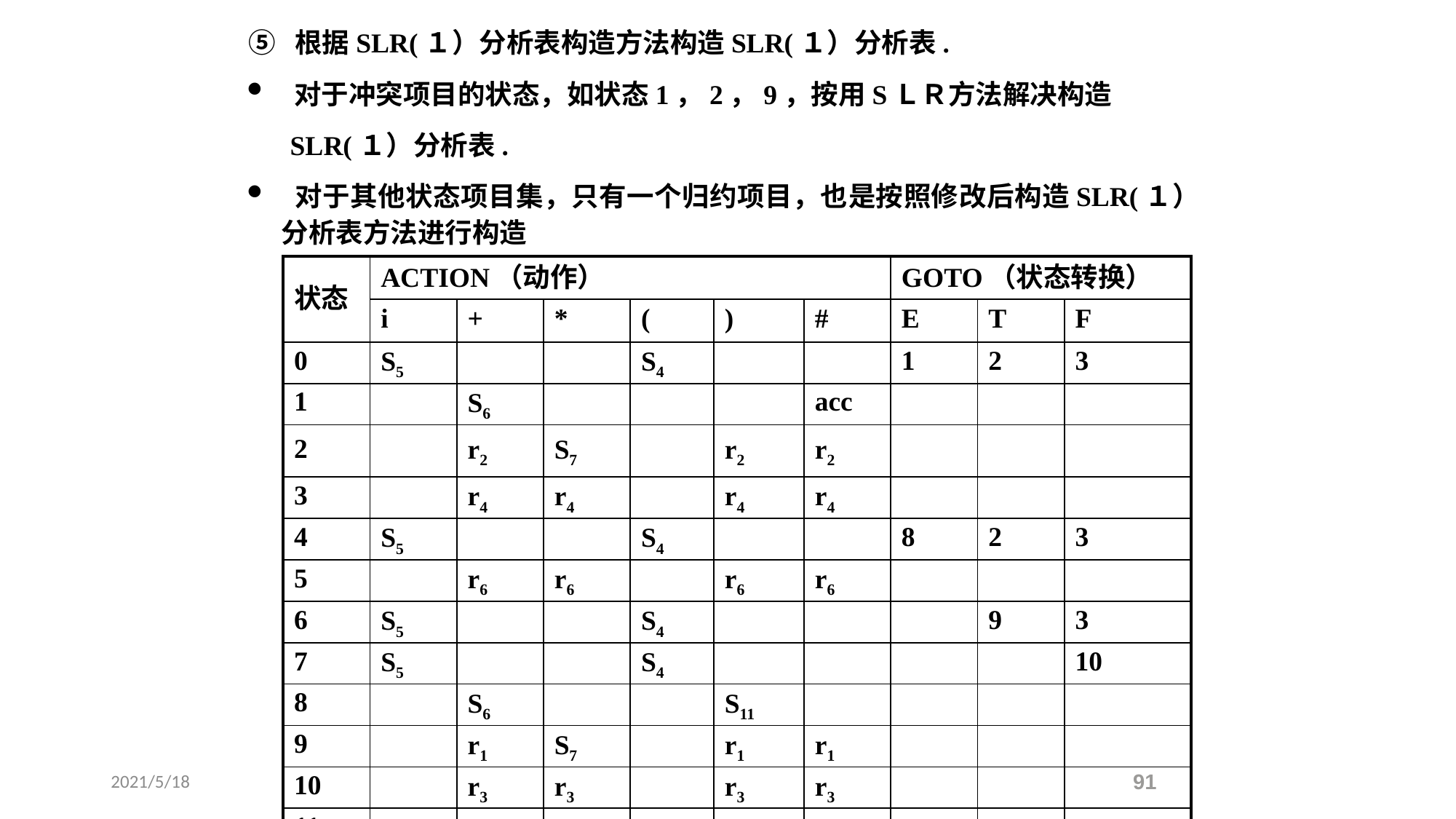

⑤  根据SLR(１）分析表构造方法构造SLR(１）分析表.
 对于冲突项目的状态，如状态1，2，9，按用SＬＲ方法解决构造
      SLR(１）分析表.
 对于其他状态项目集，只有一个归约项目，也是按照修改后构造SLR(１）分析表方法进行构造
| 状态 | ACTION（动作） |  |  |  |  |  | GOTO（状态转换） |  |  |
| --- | --- | --- | --- | --- | --- | --- | --- | --- | --- |
|  | i | + | \* | ( | ) | # | E | T | F |
| 0 | S5 |  |  | S4 |  |  | 1 | 2 | 3 |
| 1 |  | S6 |  |  |  | acc |  |  |  |
| 2 |  | r2 | S7 |  | r2 | r2 |  |  |  |
| 3 |  | r4 | r4 |  | r4 | r4 |  |  |  |
| 4 | S5 |  |  | S4 |  |  | 8 | 2 | 3 |
| 5 |  | r6 | r6 |  | r6 | r6 |  |  |  |
| 6 | S5 |  |  | S4 |  |  |  | 9 | 3 |
| 7 | S5 |  |  | S4 |  |  |  |  | 10 |
| 8 |  | S6 |  |  | S11 |  |  |  |  |
| 9 |  | r1 | S7 |  | r1 | r1 |  |  |  |
| 10 |  | r3 | r3 |  | r3 | r3 |  |  |  |
| 11 |  | r5 | r5 |  | r5 | r5 |  |  |  |
2021/5/18
91